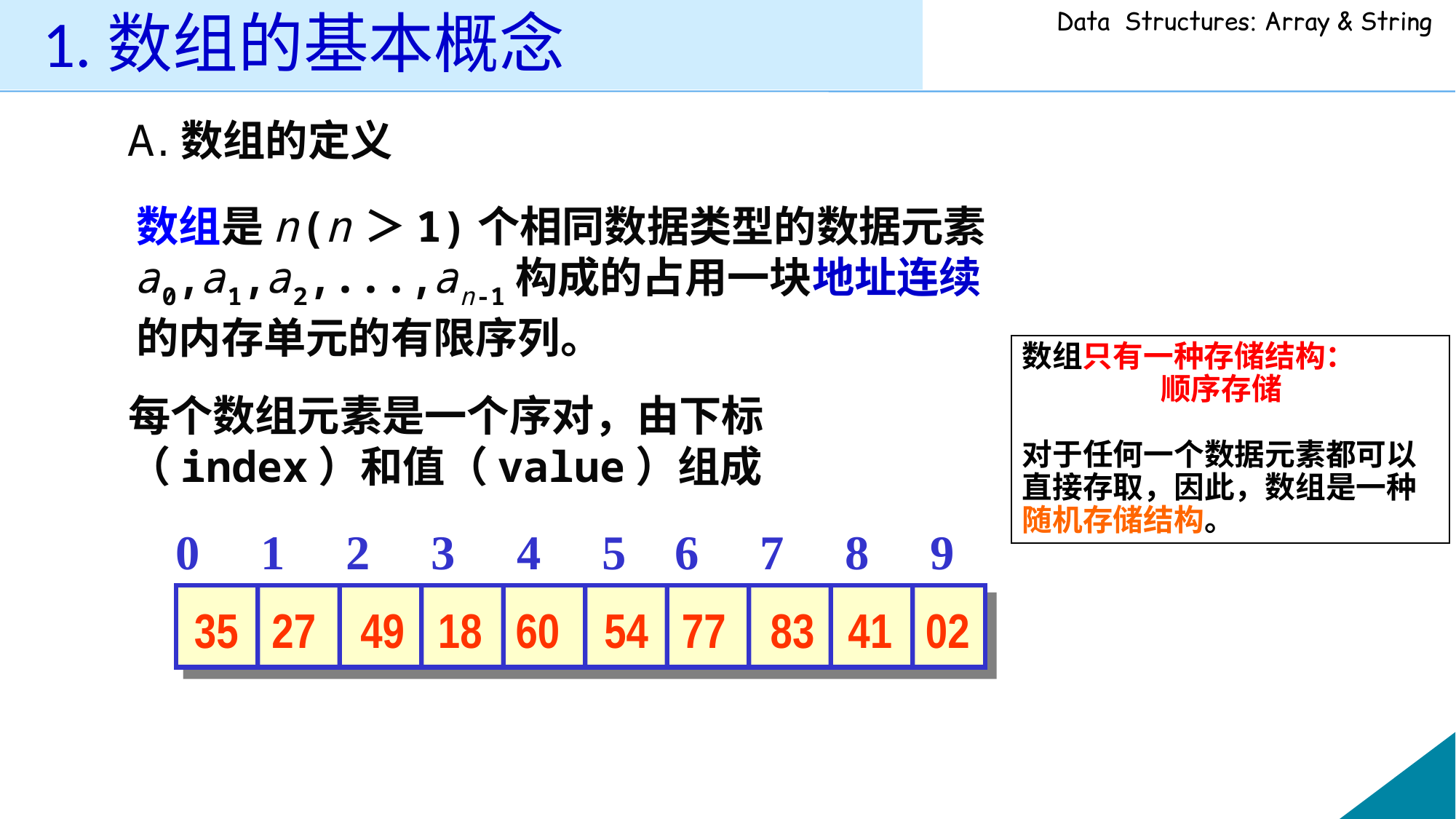

# 1.数组的基本概念
A.数组的定义
数组是n(n＞1)个相同数据类型的数据元素a0,a1,a2,...,an-1构成的占用一块地址连续的内存单元的有限序列。
数组只有一种存储结构：
                   顺序存储

对于任何一个数据元素都可以直接存取，因此，数组是一种随机存储结构。
每个数组元素是一个序对，由下标（index）和值（value）组成
0     1     2     3     4     5    6     7     8     9

35   27    49   18   60    54   77    83   41   02